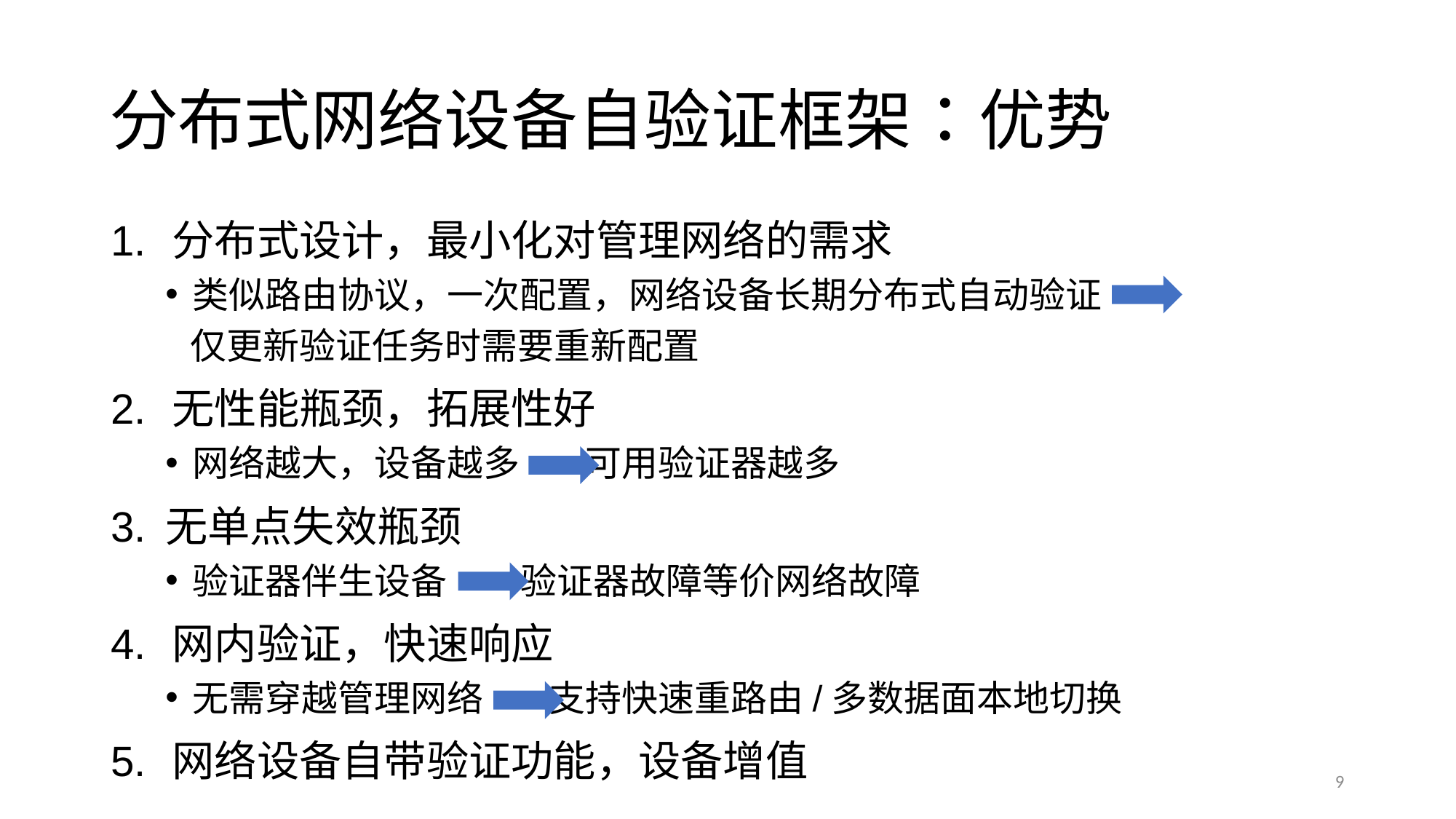

# 分布式网络设备自验证框架：优势
分布式设计，最小化对管理网络的需求
类似路由协议，一次配置，网络设备长期分布式自动验证
  仅更新验证任务时需要重新配置
无性能瓶颈，拓展性好
网络越大，设备越多        可用验证器越多
无单点失效瓶颈
验证器伴生设备         验证器故障等价网络故障
网内验证，快速响应
无需穿越管理网络        支持快速重路由/多数据面本地切换
网络设备自带验证功能，设备增值

9